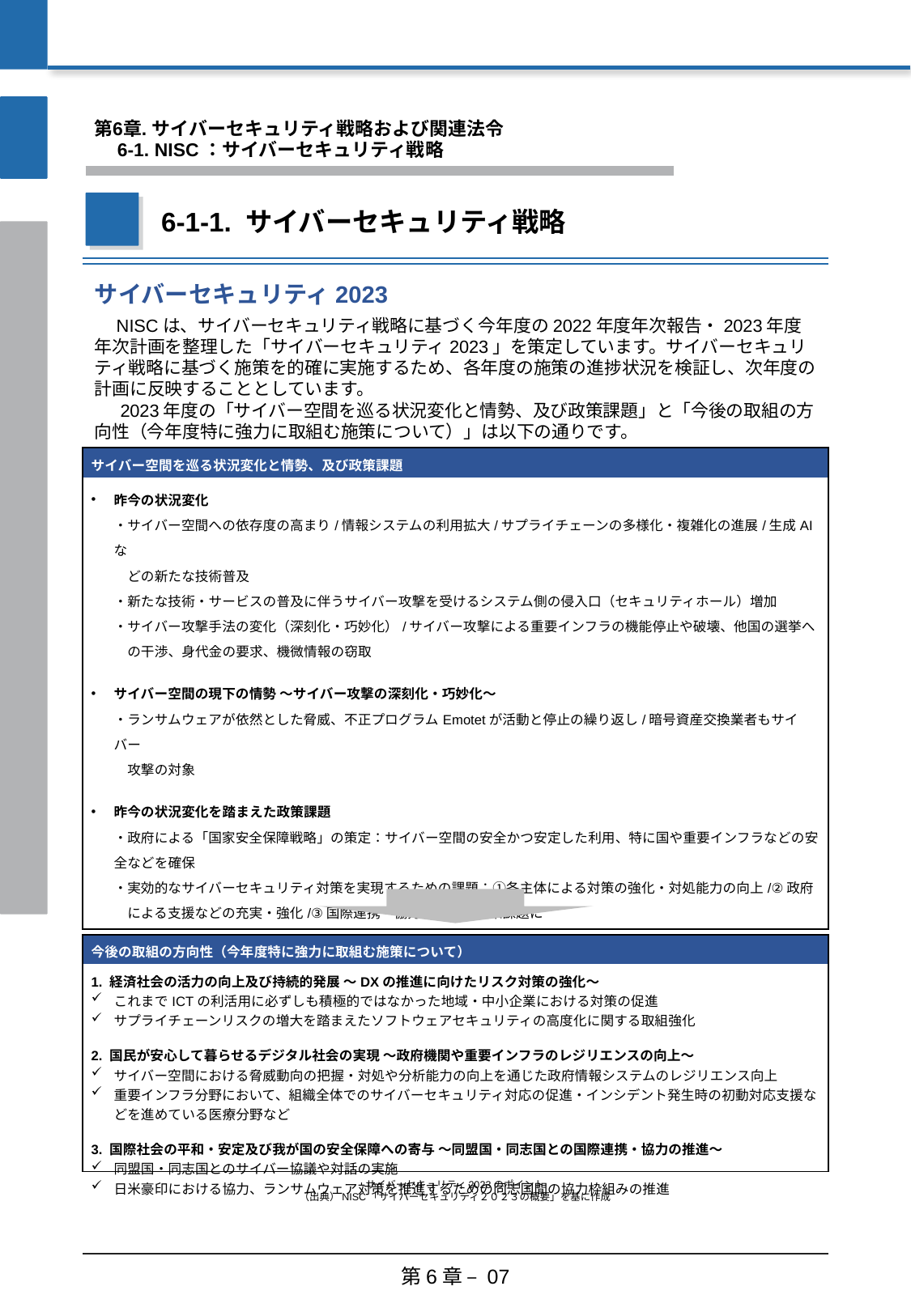

第6章. サイバーセキュリティ戦略および関連法令
　6-1. NISC：サイバーセキュリティ戦略
6-1-1. サイバーセキュリティ戦略
サイバーセキュリティ2023
　NISCは、サイバーセキュリティ戦略に基づく今年度の2022年度年次報告・2023年度年次計画を整理した「サイバーセキュリティ2023」を策定しています。サイバーセキュリティ戦略に基づく施策を的確に実施するため、各年度の施策の進捗状況を検証し、次年度の計画に反映することとしています。
　 2023年度の「サイバー空間を巡る状況変化と情勢、及び政策課題」と「今後の取組の方向性（今年度特に強力に取組む施策について）」は以下の通りです。
| サイバー空間を巡る状況変化と情勢、及び政策課題 |
| --- |
| 昨今の状況変化 ・サイバー空間への依存度の高まり/情報システムの利⽤拡⼤/サプライチェーンの多様化・複雑化の進展/⽣成AIな 　どの新たな技術普及 ・新たな技術・サービスの普及に伴うサイバー攻撃を受けるシステム側の侵入口（セキュリティホール）増加 ・サイバー攻撃手法の変化（深刻化・巧妙化）/サイバー攻撃による重要インフラの機能停止や破壊、他国の選挙へ 　の干渉、身代金の要求、機微情報の窃取 サイバー空間の現下の情勢 ～サイバー攻撃の深刻化・巧妙化～ ・ランサムウェアが依然とした脅威、不正プログラムEmotetが活動と停止の繰り返し/暗号資産交換業者もサイバー 　攻撃の対象 昨今の状況変化を踏まえた政策課題 ・政府による「国家安全保障戦略」の策定：サイバー空間の安全かつ安定した利用、特に国や重要インフラなどの安全などを確保 ・実効的なサイバーセキュリティ対策を実現するための課題：①各主体による対策の強化・対処能⼒の向上/②政府 　による⽀援などの充実・強化/③国際連携・協⼒の強化が政策課題に |

| 今後の取組の方向性（今年度特に強力に取組む施策について） |
| --- |
| 1. 経済社会の活⼒の向上及び持続的発展 〜DXの推進に向けたリスク対策の強化〜 これまでICTの利活⽤に必ずしも積極的ではなかった地域・中⼩企業における対策の促進 サプライチェーンリスクの増⼤を踏まえたソフトウェアセキュリティの⾼度化に関する取組強化 2. 国⺠が安⼼して暮らせるデジタル社会の実現 〜政府機関や重要インフラのレジリエンスの向上〜 サイバー空間における脅威動向の把握・対処や分析能力の向上を通じた政府情報システムのレジリエンス向上 重要インフラ分野において、組織全体でのサイバーセキュリティ対応の促進・インシデント発生時の初動対応支援などを進めている医療分野など 3. 国際社会の平和・安定及び我が国の安全保障への寄与 〜同盟国・同志国との国際連携・協⼒の推進〜 同盟国・同志国とのサイバー協議や対話の実施 ⽇⽶豪印における協⼒、ランサムウェア対策を推進するための同志国間の協⼒枠組みの推進 |
サイバーセキュリティ2023のポイント
（出典）NISC「サイバーセキュリティ２０２３の概要」を基に作成
第6章 – 07